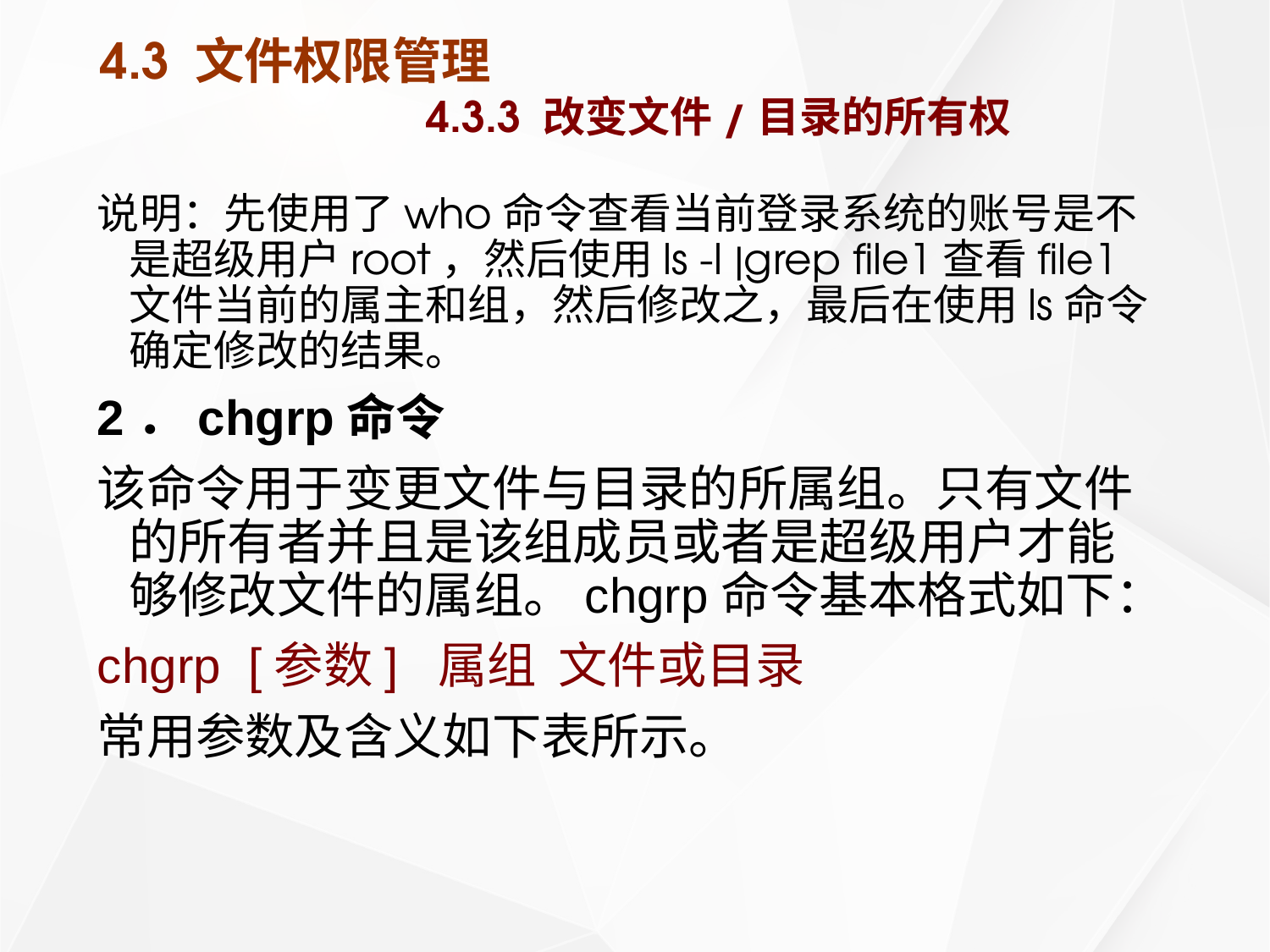

# 4.3 文件权限管理 4.3.3 改变文件/目录的所有权
说明：先使用了who命令查看当前登录系统的账号是不是超级用户root，然后使用ls -l |grep file1查看file1文件当前的属主和组，然后修改之，最后在使用ls命令确定修改的结果。
2．chgrp命令
该命令用于变更文件与目录的所属组。只有文件的所有者并且是该组成员或者是超级用户才能够修改文件的属组。chgrp命令基本格式如下：
chgrp  [参数]  属组  文件或目录
常用参数及含义如下表所示。